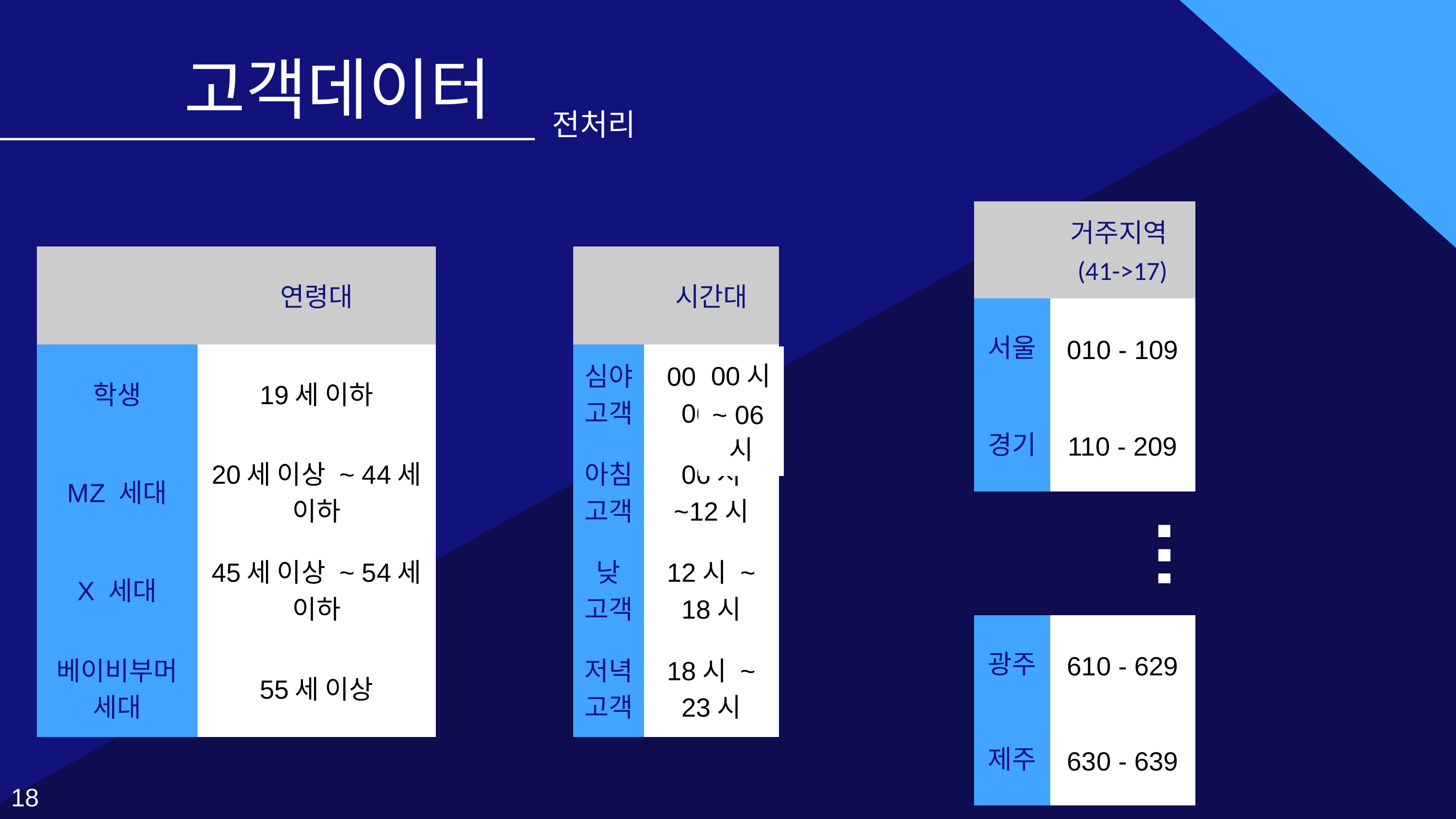

고객데이터
전처리

|  | 거주지역(41->17) |
| --- | --- |
| 서울 | 010 - 109 |
| 경기 | 110 - 209 |
|  | 연령대 |
| --- | --- |
| 학생 | 19세 이하 |
| MZ 세대 | 20세 이상 ~ 44세 이하 |
| X 세대 | 45세 이상 ~ 54세 이하 |
| 베이비부머세대 | 55세 이상 |
|  | 시간대 |
| --- | --- |
| 심야고객 | 00시 ~ 06시 |
| 아침고객 | 06시 ~12시 |
| 낮 고객 | 12시 ~ 18시 |
| 저녁고객 | 18시 ~ 23시 |
| 00시 ~ 06시 |
| --- |

| 광주 | 610 - 629 |
| --- | --- |
| 제주 | 630 - 639 |
18